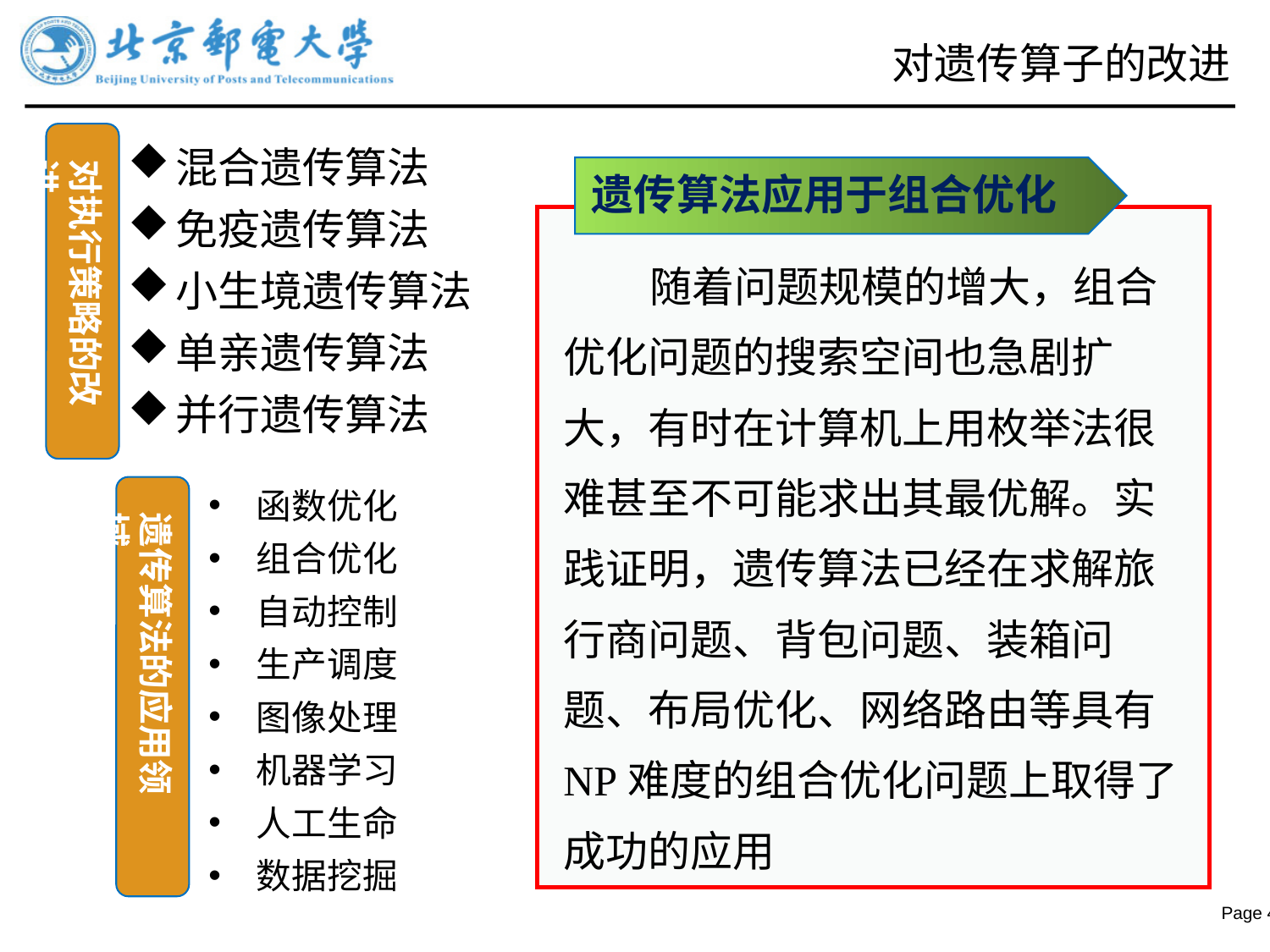

# 对遗传算子的改进

混合遗传算法
免疫遗传算法
小生境遗传算法
单亲遗传算法
并行遗传算法
对执行策略的改进

遗传算法应用于组合优化

        随着问题规模的增大，组合优化问题的搜索空间也急剧扩大，有时在计算机上用枚举法很难甚至不可能求出其最优解。实践证明，遗传算法已经在求解旅行商问题、背包问题、装箱问题、布局优化、网络路由等具有NP难度的组合优化问题上取得了成功的应用
函数优化
组合优化
自动控制
生产调度
图像处理
机器学习
人工生命
数据挖掘

遗传算法的应用领域